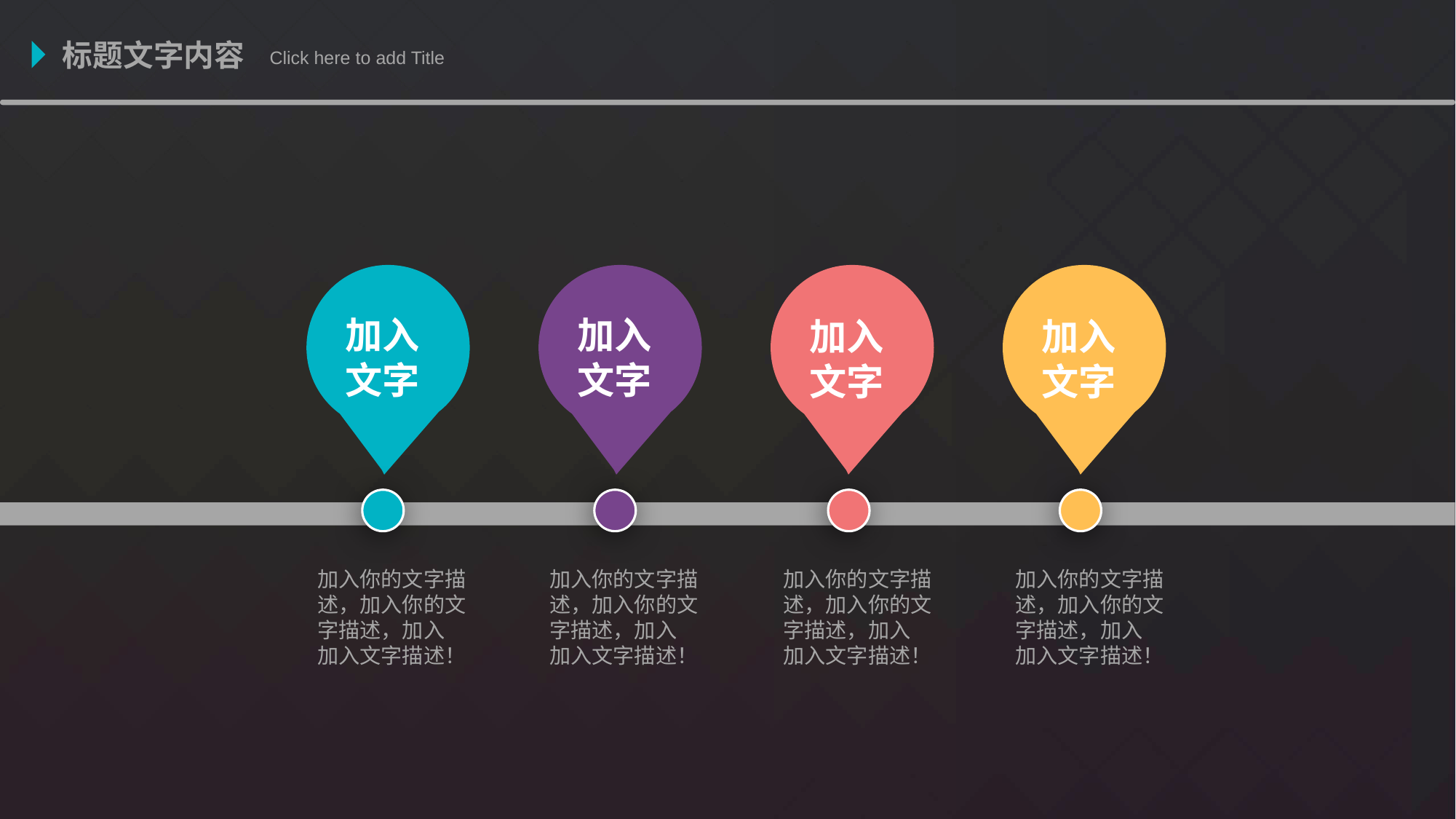

标题文字内容
  Click here to add Title

加入
文字
加入
文字
加入
文字
加入
文字

加入你的文字描述，加入你的文字描述，加入
加入文字描述！
加入你的文字描述，加入你的文字描述，加入
加入文字描述！
加入你的文字描述，加入你的文字描述，加入
加入文字描述！
加入你的文字描述，加入你的文字描述，加入
加入文字描述！